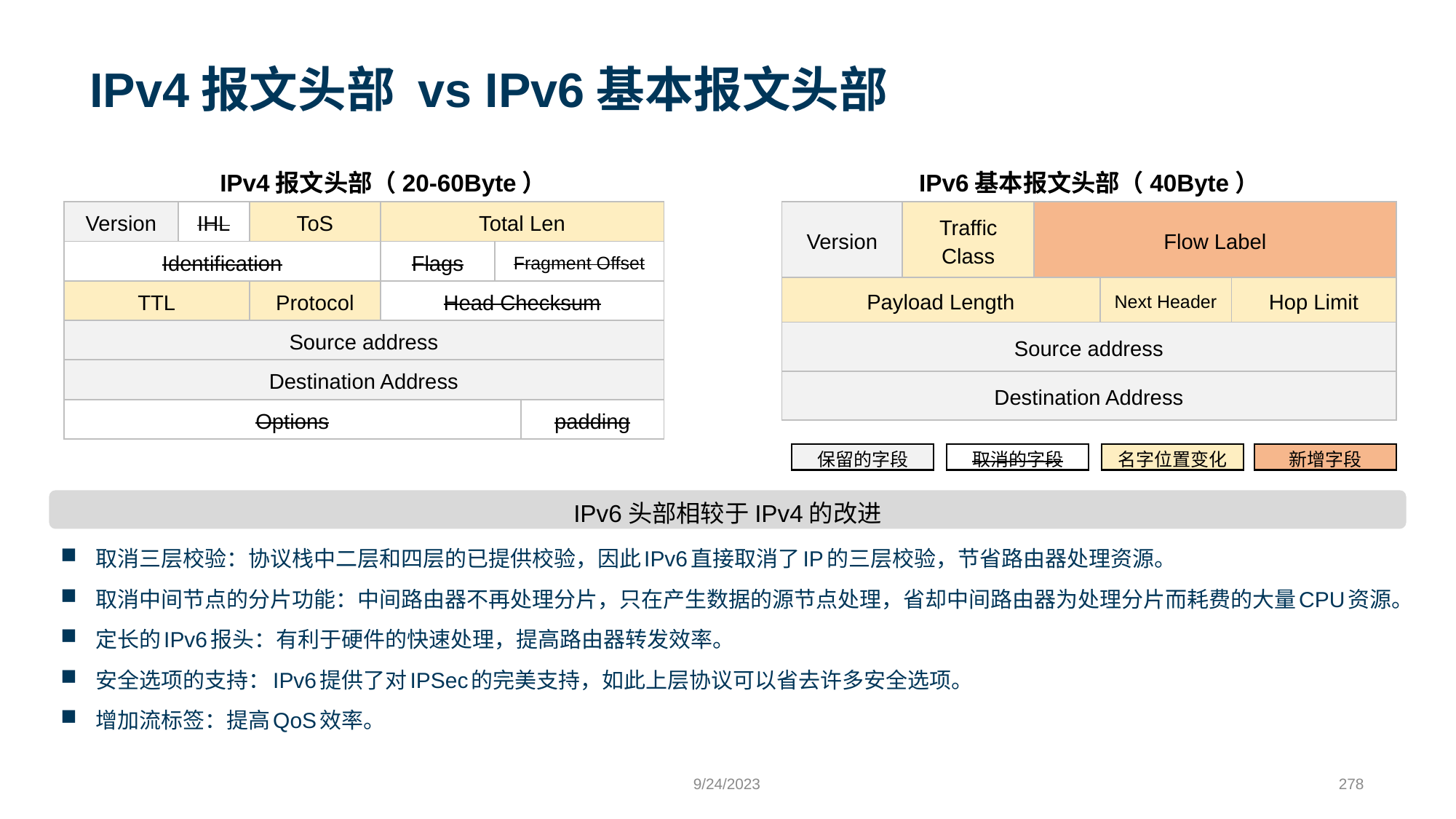

# IPv4报文头部 vs IPv6基本报文头部
IPv4报文头部（20-60Byte）
IPv6基本报文头部（40Byte）
| Version | IHL | ToS | Total Len |  |  |
| --- | --- | --- | --- | --- | --- |
| Identification |  |  | Flags | Fragment Offset |  |
| TTL |  | Protocol | Head Checksum |  |  |
| Source address |  |  |  |  |  |
| Destination Address |  |  |  |  |  |
| Options |  |  |  |  | padding |
| Version | Traffic Class | Flow Label |  |  |
| --- | --- | --- | --- | --- |
| Payload Length |  |  | Next Header | Hop Limit |
| Source address |  |  |  |  |
| Destination Address |  |  |  |  |
保留的字段
取消的字段
名字位置变化
新增字段
IPv6头部相较于IPv4的改进
取消三层校验：协议栈中二层和四层的已提供校验，因此IPv6直接取消了IP的三层校验，节省路由器处理资源。
取消中间节点的分片功能：中间路由器不再处理分片，只在产生数据的源节点处理，省却中间路由器为处理分片而耗费的大量CPU资源。
定长的IPv6报头：有利于硬件的快速处理，提高路由器转发效率。
安全选项的支持：IPv6提供了对IPSec的完美支持，如此上层协议可以省去许多安全选项。
增加流标签：提高QoS效率。

9/24/2023
278